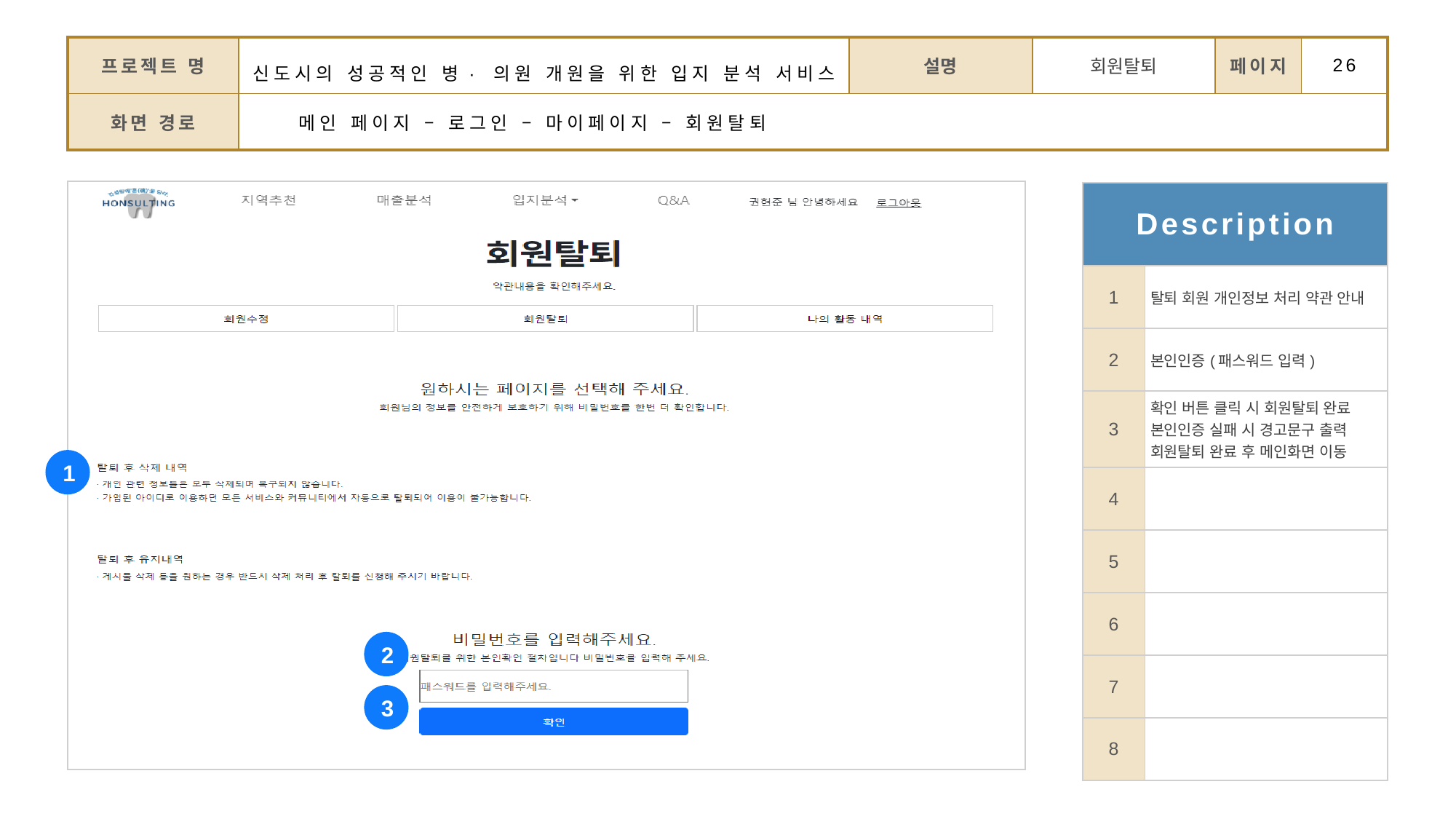

| 프로젝트 명 | 신도시의 성공적인 병·의원 개원을 위한 입지 분석 서비스 | 설명 | 회원탈퇴 | 페이지 | 26 |
| --- | --- | --- | --- | --- | --- |
| 화면 경로 | 메인 페이지 – 로그인 – 마이페이지 – 회원탈퇴 |  |  |  |  |

| Description |  |
| --- | --- |
| 1 | 탈퇴 회원 개인정보 처리 약관 안내 |
| 2 | 본인인증(패스워드 입력) |
| 3 | 확인 버튼 클릭 시 회원탈퇴 완료 본인인증 실패 시 경고문구 출력 회원탈퇴 완료 후 메인화면 이동 |
| 4 |  |
| 5 |  |
| 6 |  |
| 7 |  |
| 8 |  |
1
2
3